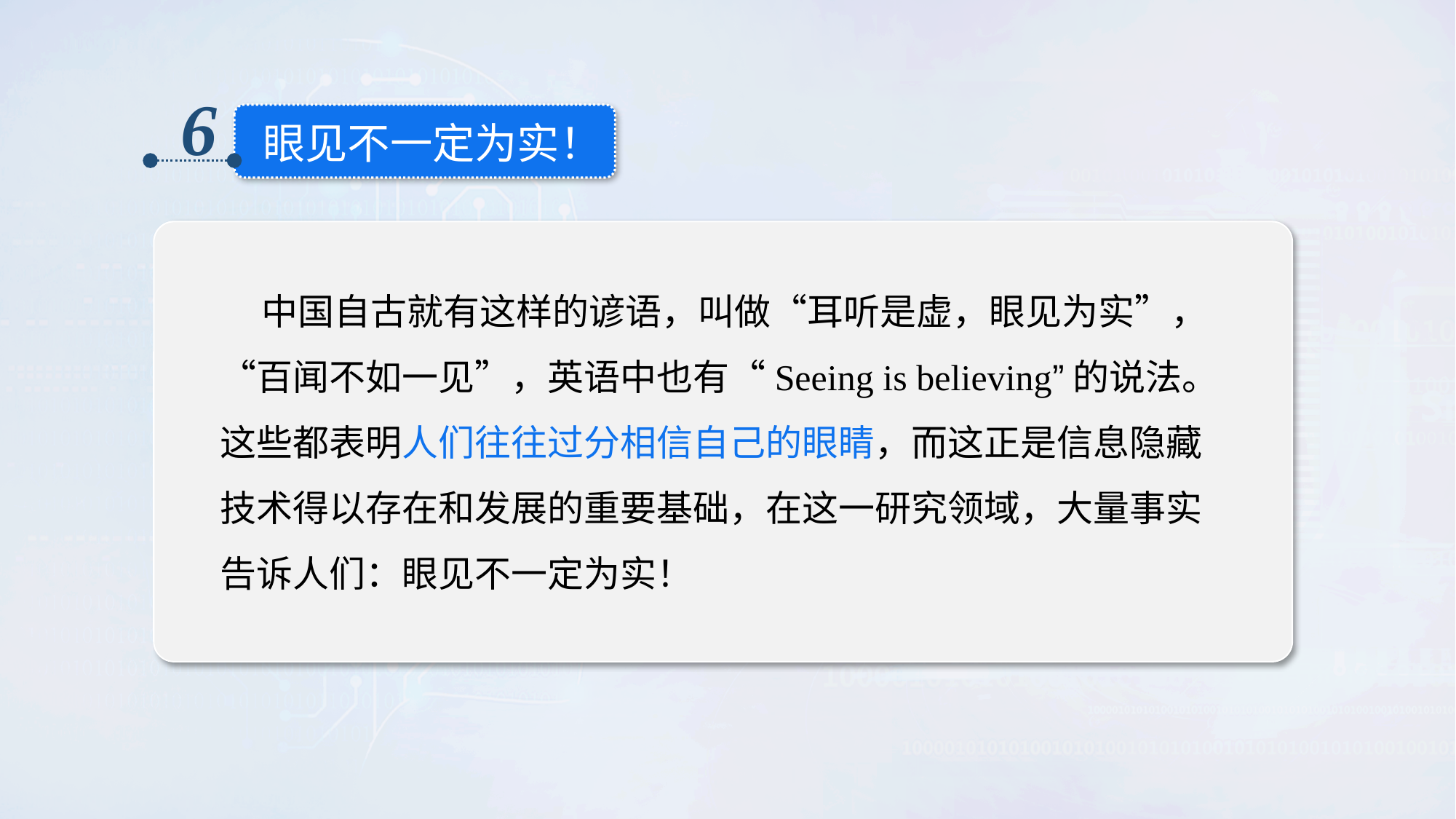

6

眼见不一定为实！

    中国自古就有这样的谚语，叫做“耳听是虚，眼见为实”，“百闻不如一见”，英语中也有“Seeing is believing”的说法。这些都表明人们往往过分相信自己的眼睛，而这正是信息隐藏技术得以存在和发展的重要基础，在这一研究领域，大量事实告诉人们：眼见不一定为实！